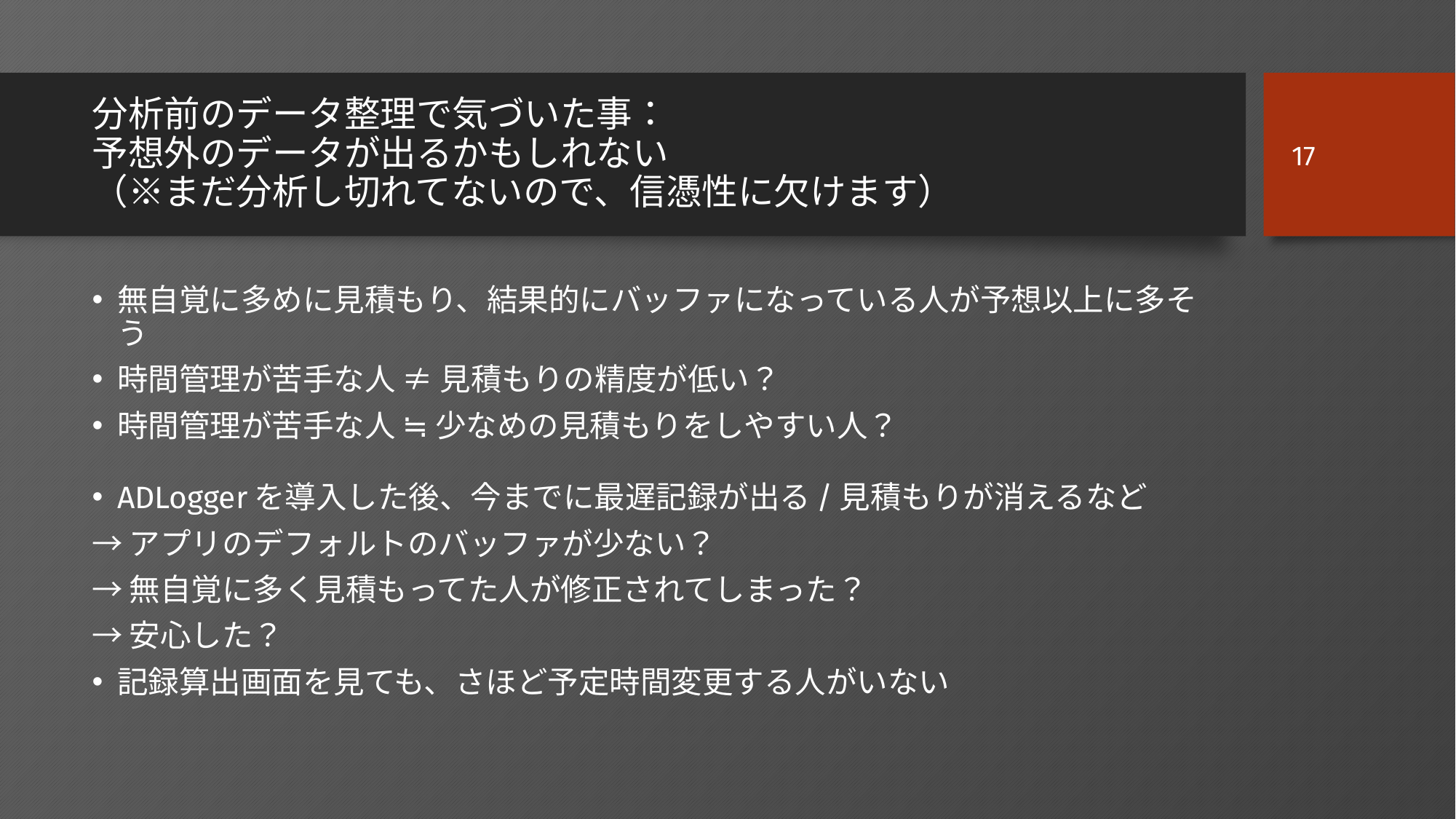

17
# 分析前のデータ整理で気づいた事： 予想外のデータが出るかもしれない （※まだ分析し切れてないので、信憑性に欠けます）
無自覚に多めに見積もり、結果的にバッファになっている人が予想以上に多そう
時間管理が苦手な人 ≠ 見積もりの精度が低い？
時間管理が苦手な人 ≒ 少なめの見積もりをしやすい人？

ADLoggerを導入した後、今までに最遅記録が出る/見積もりが消えるなど
→アプリのデフォルトのバッファが少ない？
→無自覚に多く見積もってた人が修正されてしまった？
→安心した？
記録算出画面を見ても、さほど予定時間変更する人がいない